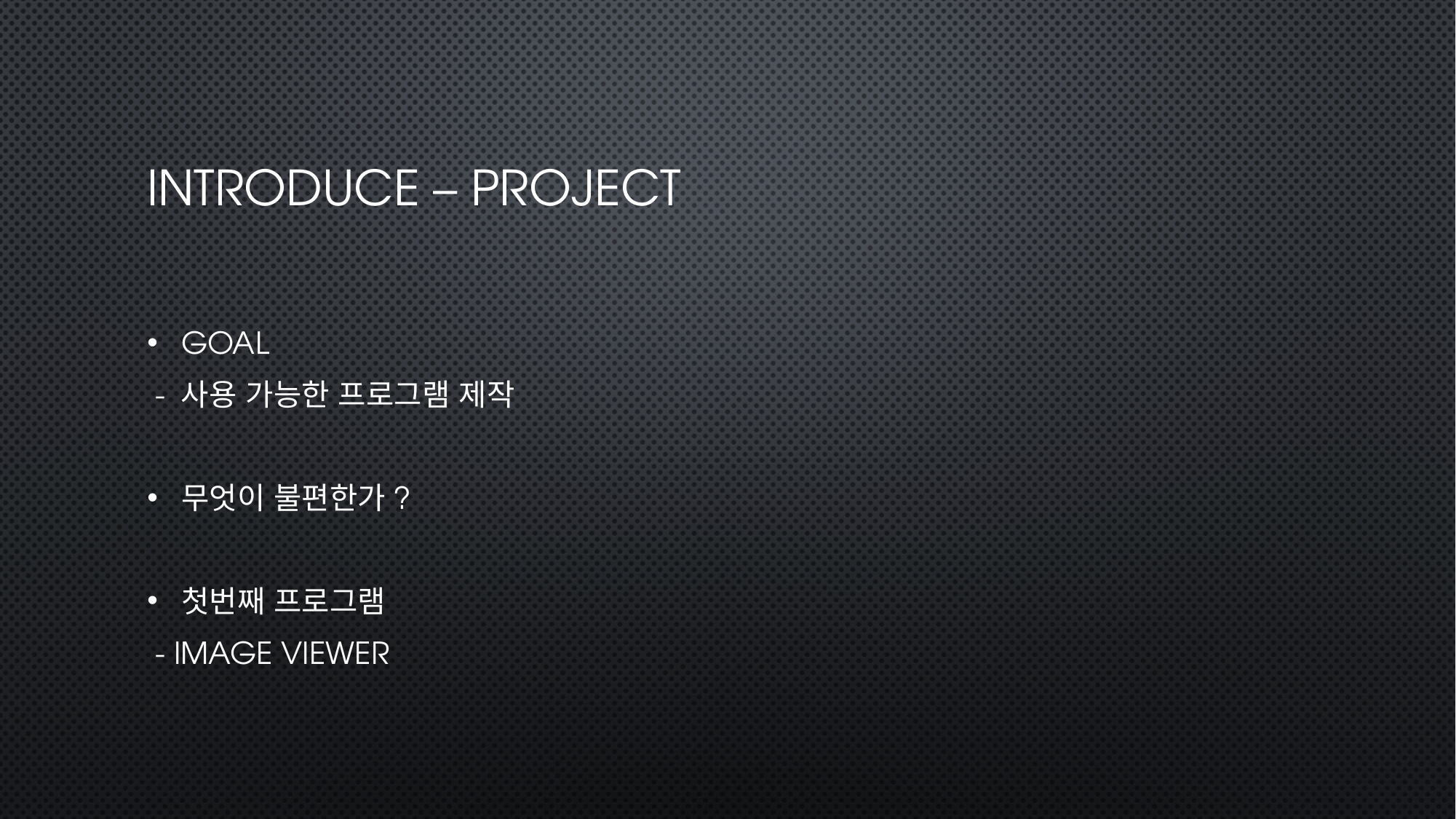

# Introduce – Project
Goal
 - 사용 가능한 프로그램 제작

무엇이 불편한가?

첫번째 프로그램
 - Image Viewer